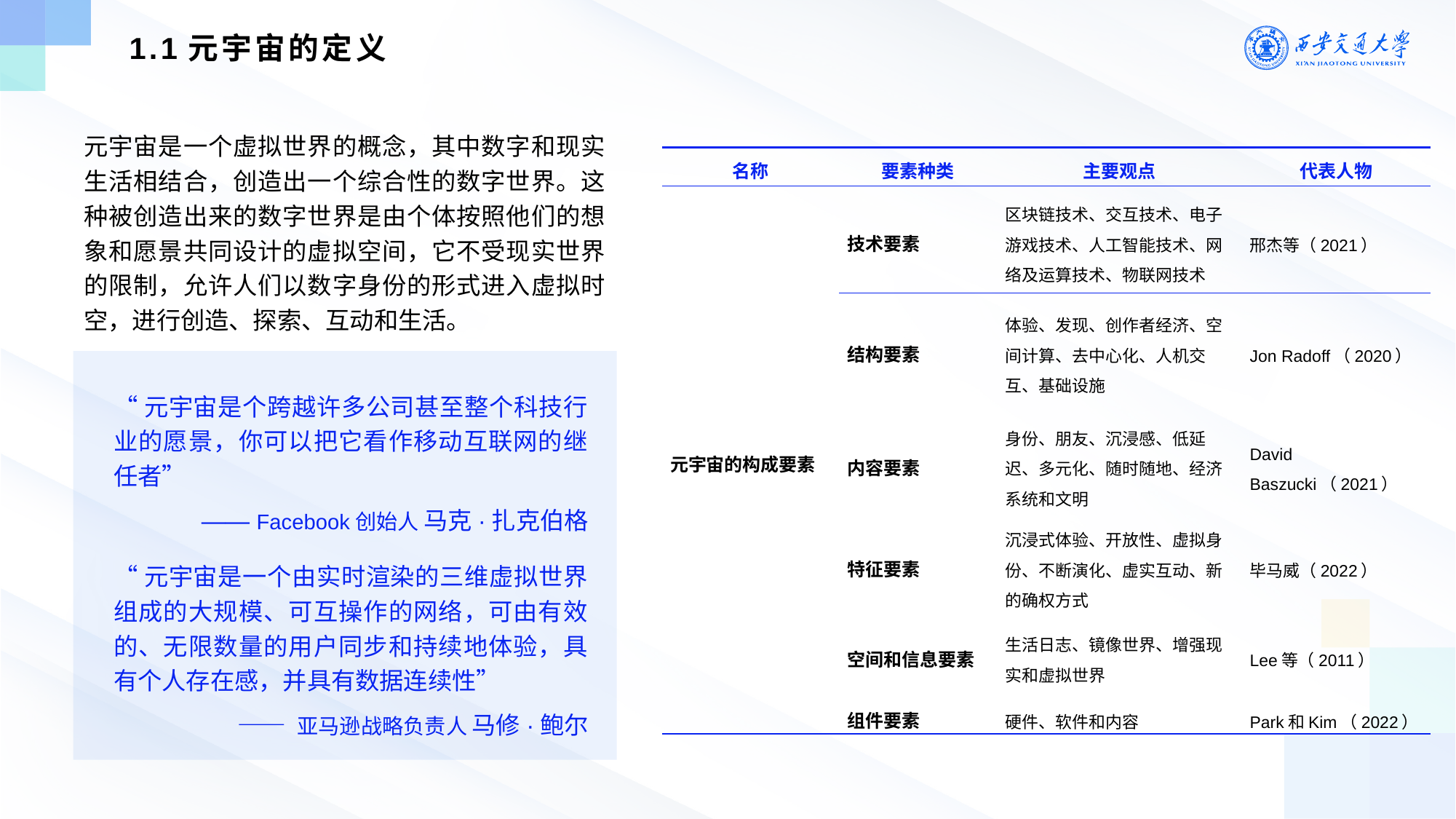

1.1元宇宙的定义
元宇宙是一个虚拟世界的概念，其中数字和现实生活相结合，创造出一个综合性的数字世界。这种被创造出来的数字世界是由个体按照他们的想象和愿景共同设计的虚拟空间，它不受现实世界的限制，允许人们以数字身份的形式进入虚拟时空，进行创造、探索、互动和生活。
| 名称 | 要素种类 | 主要观点 | 代表人物 |
| --- | --- | --- | --- |
| 元宇宙的构成要素 | 技术要素 | 区块链技术、交互技术、电子游戏技术、人工智能技术、网络及运算技术、物联网技术 | 邢杰等（2021） |
|  | 结构要素 | 体验、发现、创作者经济、空间计算、去中心化、人机交互、基础设施 | Jon Radoff（2020） |
|  | 内容要素 | 身份、朋友、沉浸感、低延迟、多元化、随时随地、经济系统和文明 | David Baszucki（2021） |
|  | 特征要素 | 沉浸式体验、开放性、虚拟身份、不断演化、虚实互动、新的确权方式 | 毕马威（2022） |
|  | 空间和信息要素 | 生活日志、镜像世界、增强现实和虚拟世界 | Lee等（2011） |
|  | 组件要素 | 硬件、软件和内容 | Park和Kim（2022） |

“元宇宙是个跨越许多公司甚至整个科技行业的愿景，你可以把它看作移动互联网的继任者”
—— Facebook创始人 马克·扎克伯格
“元宇宙是一个由实时渲染的三维虚拟世界组成的大规模、可互操作的网络，可由有效的、无限数量的用户同步和持续地体验，具有个人存在感，并具有数据连续性”
—— 亚马逊战略负责人 马修·鲍尔